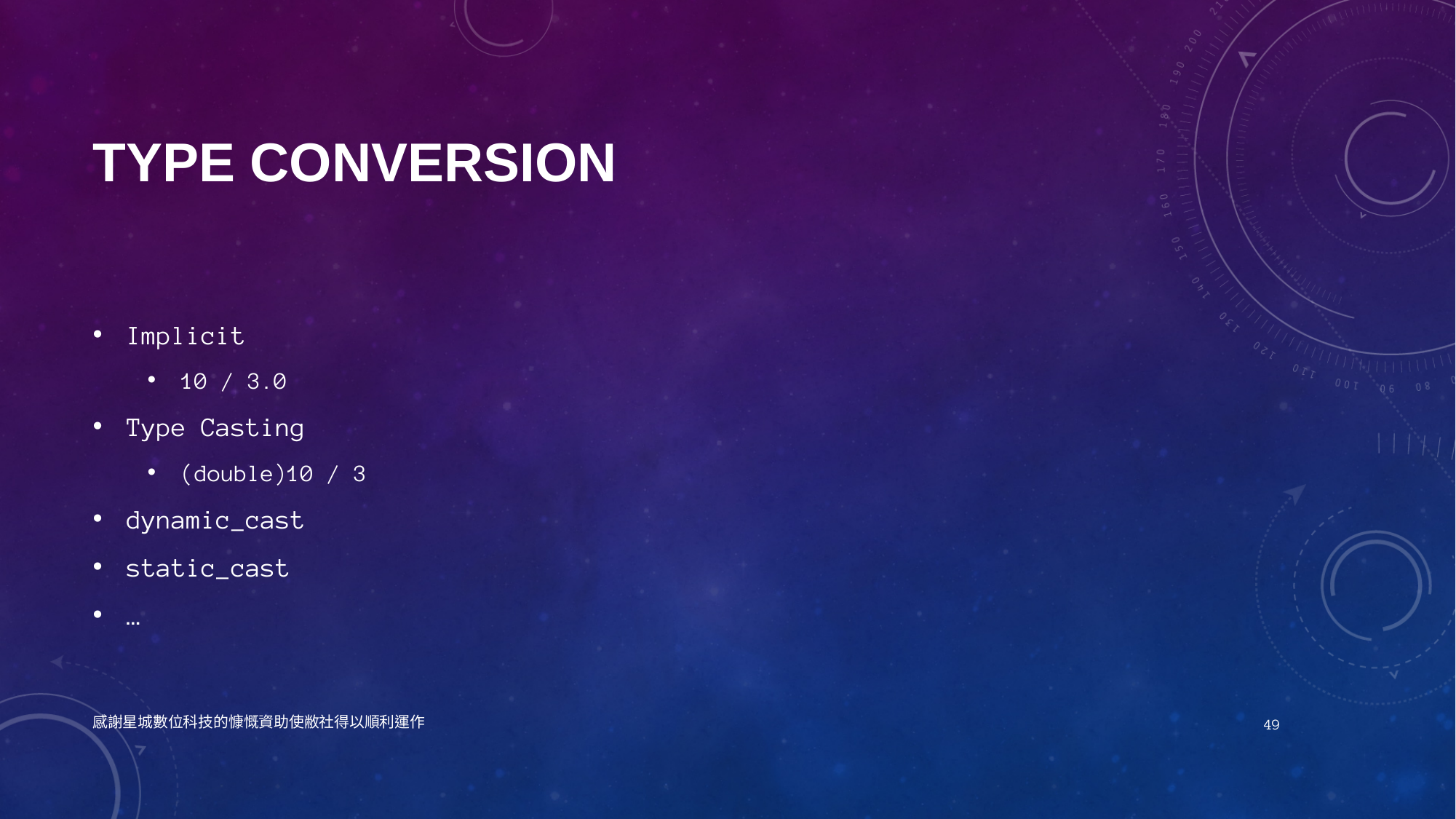

# Type Conversion
Implicit
10 / 3.0
Type Casting
(double)10 / 3
dynamic_cast
static_cast
…
感謝星城數位科技的慷慨資助使敝社得以順利運作
49